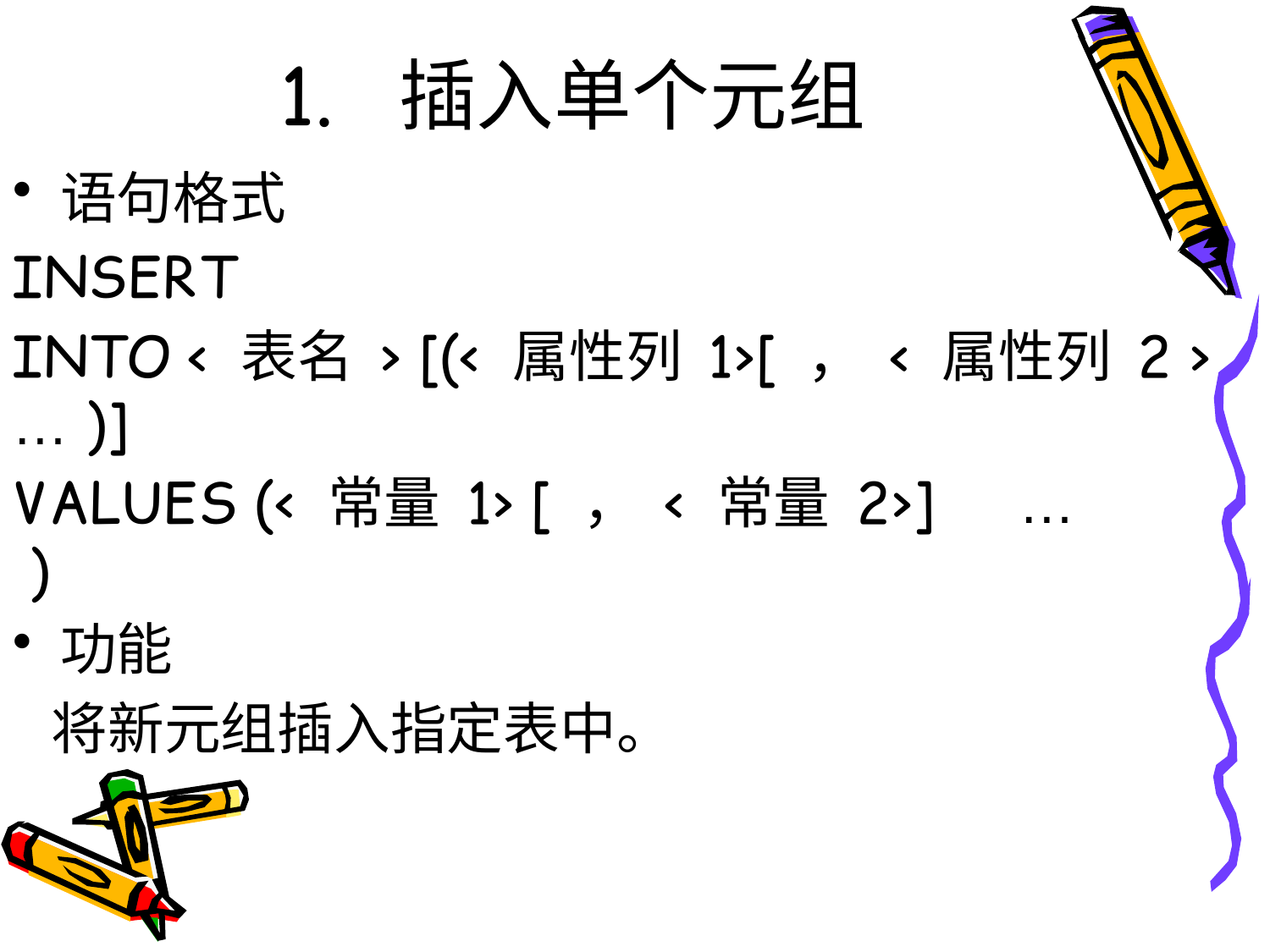

# 1.  插入单个元组
语句格式
INSERT
INTO < 表名 > [(< 属性列 1>[ ， < 属性列 2 > … )]
VALUES (< 常量 1> [ ， < 常量 2>]     …            )
功能
  将新元组插入指定表中。